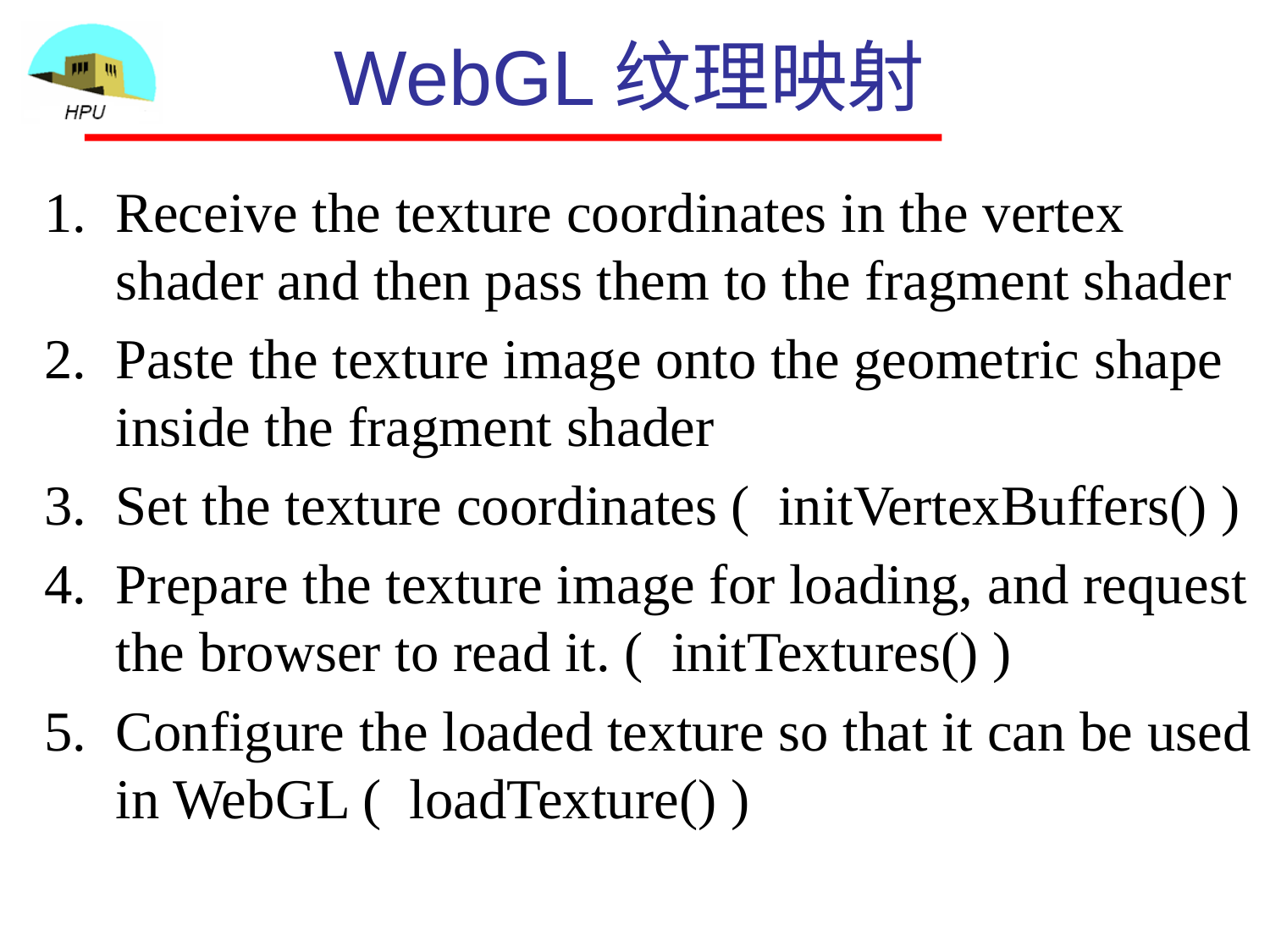

# WebGL纹理映射
Receive the texture coordinates in the vertex shader and then pass them to the fragment shader
Paste the texture image onto the geometric shape inside the fragment shader
Set the texture coordinates (  initVertexBuffers() )
Prepare the texture image for loading, and request the browser to read it. (  initTextures() )
Configure the loaded texture so that it can be used in WebGL (  loadTexture() )